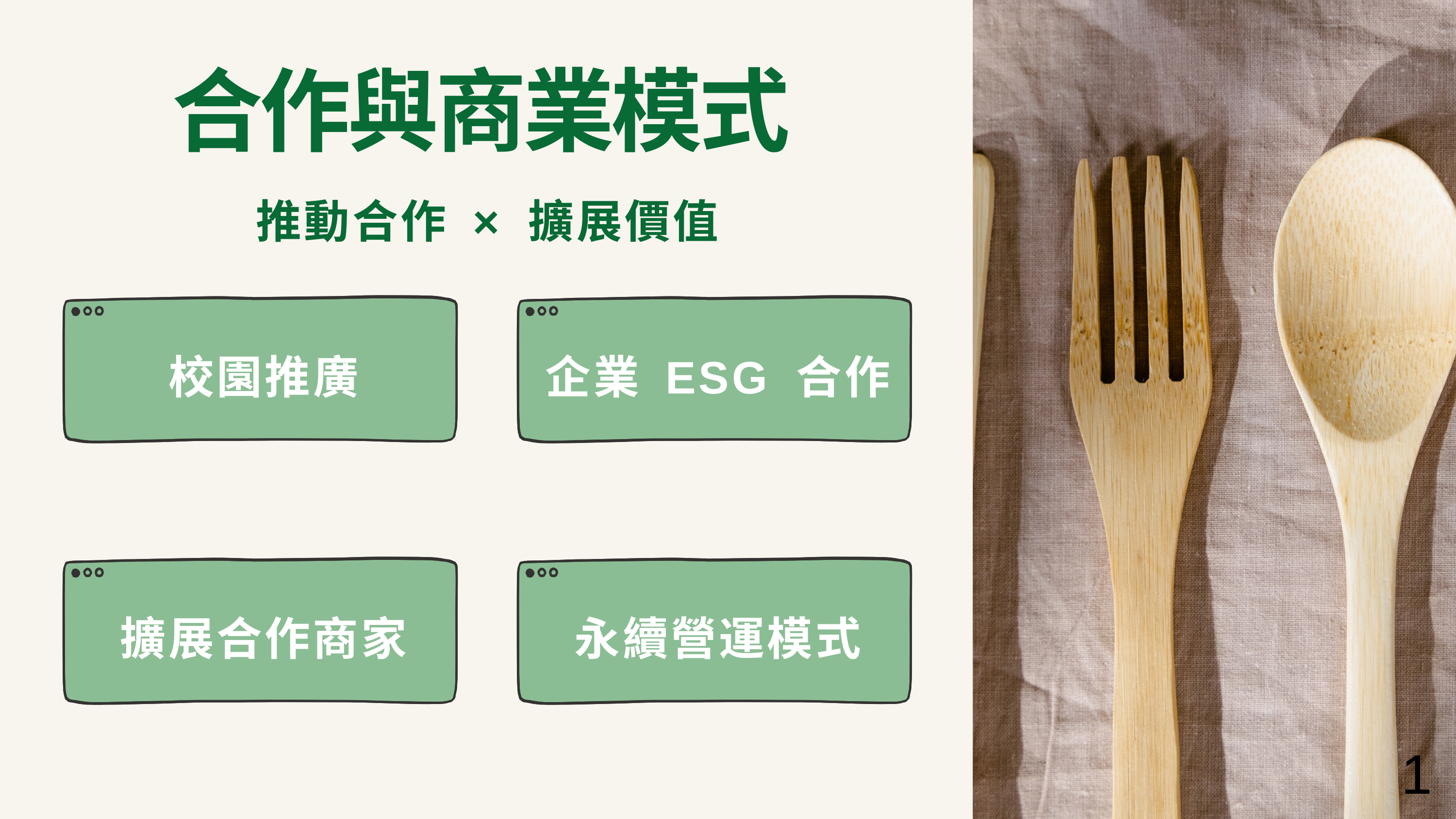

合作與商業模式
推動合作 × 擴展價值

校園推廣
企業 ESG 合作

擴展合作商家
永續營運模式
16